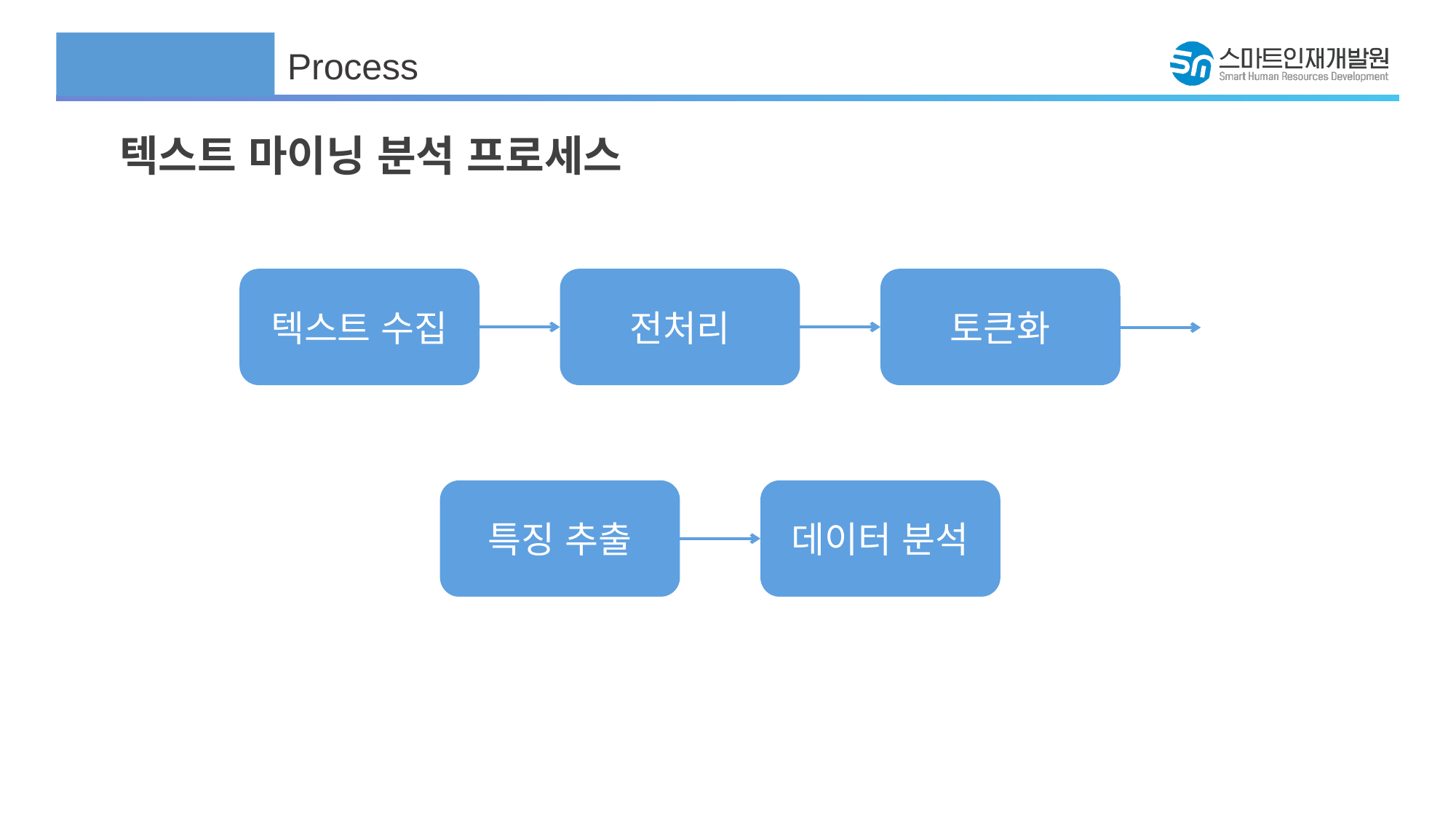

Process
텍스트 마이닝 분석 프로세스
텍스트 수집
전처리
토큰화
특징 추출
데이터 분석